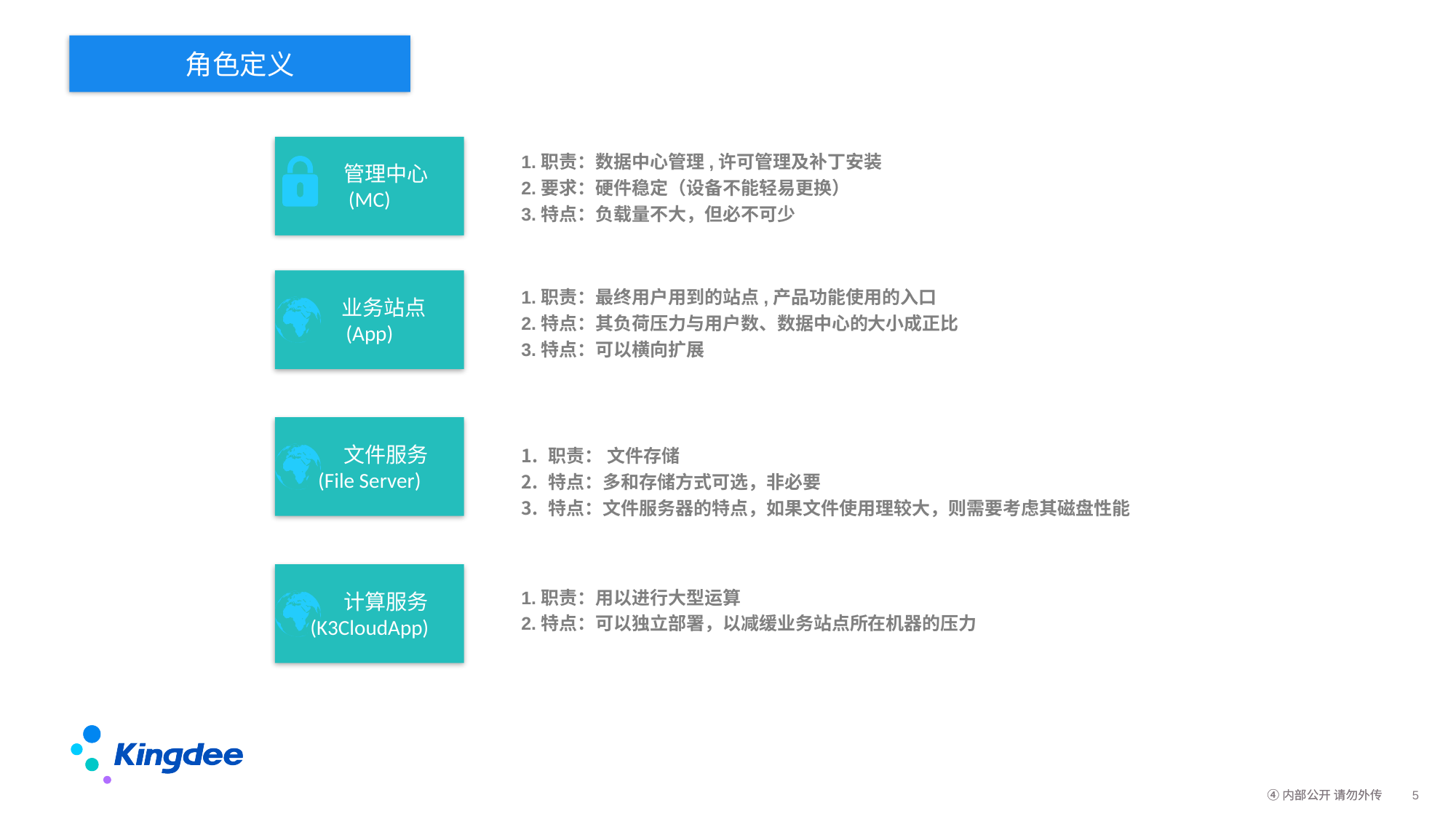

角色定义
      管理中心
(MC)

1.职责：数据中心管理,许可管理及补丁安装
2.要求：硬件稳定（设备不能轻易更换）
3.特点：负载量不大，但必不可少
     业务站点
(App)

1.职责：最终用户用到的站点,产品功能使用的入口
2.特点：其负荷压力与用户数、数据中心的大小成正比
3.特点：可以横向扩展
      文件服务
(File Server)

职责： 文件存储
特点：多和存储方式可选，非必要
特点：文件服务器的特点，如果文件使用理较大，则需要考虑其磁盘性能
      计算服务
(K3CloudApp)

1.职责：用以进行大型运算
2.特点：可以独立部署，以减缓业务站点所在机器的压力